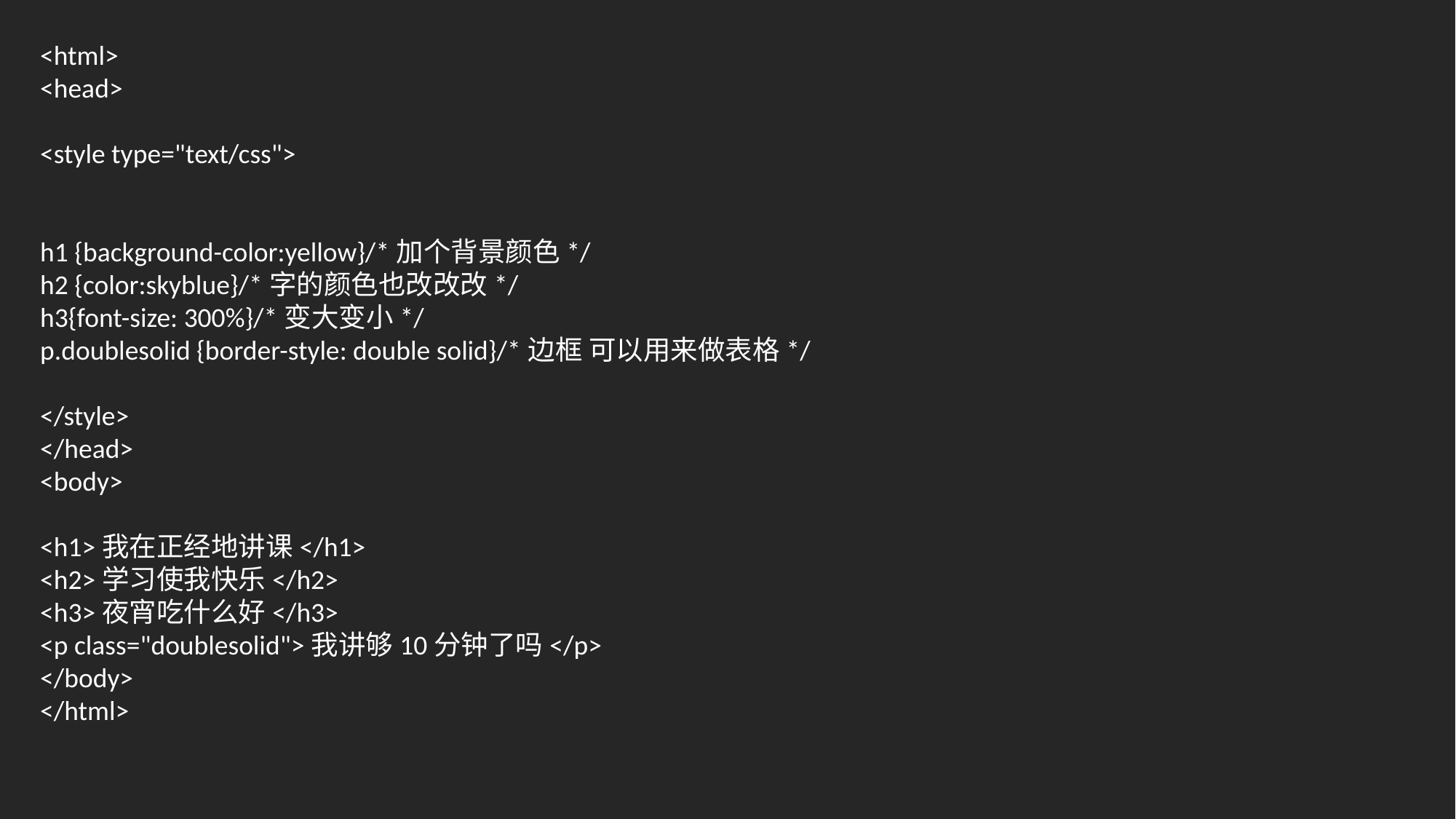

<html>
<head>

<style type="text/css">

h1 {background-color:yellow}/*加个背景颜色*/
h2 {color:skyblue}/*字的颜色也改改改*/
h3{font-size: 300%}/*变大变小*/
p.doublesolid {border-style: double solid}/*边框 可以用来做表格*/

</style>
</head>
<body>

<h1>我在正经地讲课</h1>
<h2>学习使我快乐</h2>
<h3>夜宵吃什么好</h3>
<p class="doublesolid">我讲够10分钟了吗</p>
</body>
</html>